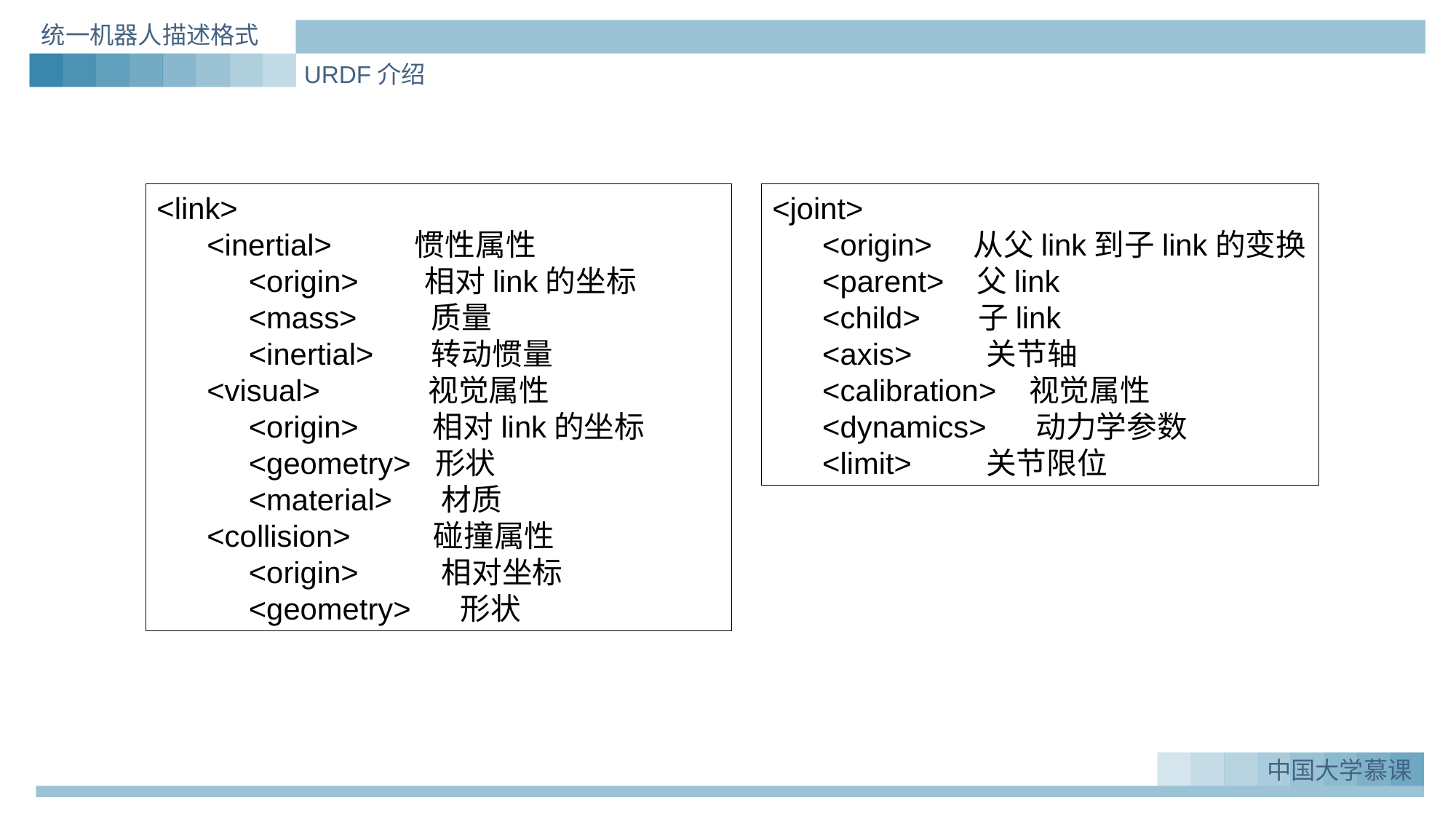

统一机器人描述格式
URDF介绍
<link>
      <inertial>         惯性属性
           <origin>       相对link的坐标
           <mass>        质量
           <inertial>      转动惯量
      <visual>            视觉属性
           <origin>        相对link的坐标
           <geometry>  形状
           <material>     材质
      <collision>         碰撞属性
           <origin>         相对坐标
           <geometry>     形状
<joint>
      <origin>    从父link到子link的变换
      <parent>   父link
      <child>      子link
      <axis>        关节轴
      <calibration>   视觉属性
      <dynamics>     动力学参数
      <limit>        关节限位
中国大学慕课